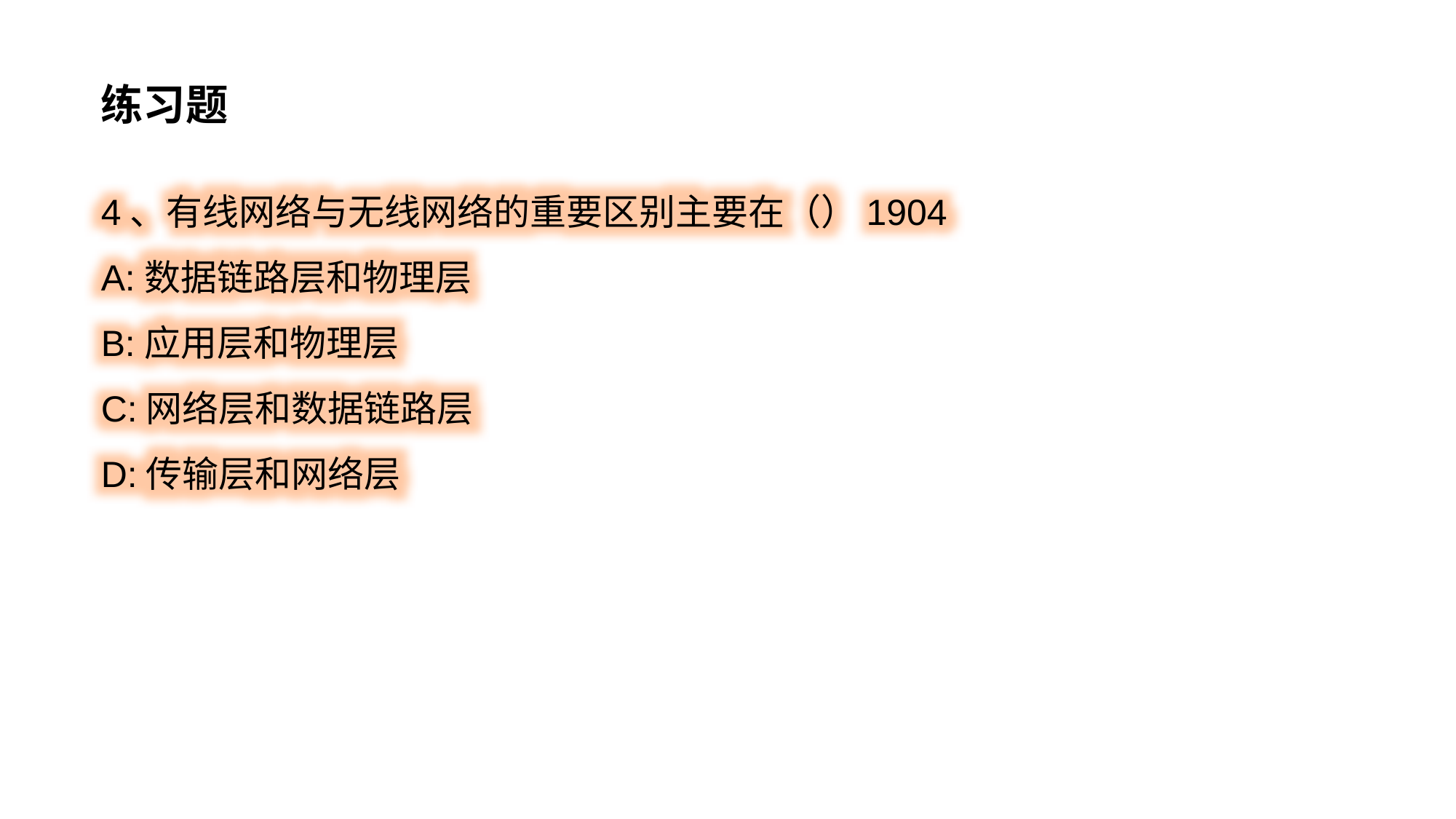

练习题
4、有线网络与无线网络的重要区别主要在（）1904
A:数据链路层和物理层
B:应用层和物理层
C:网络层和数据链路层
D:传输层和网络层